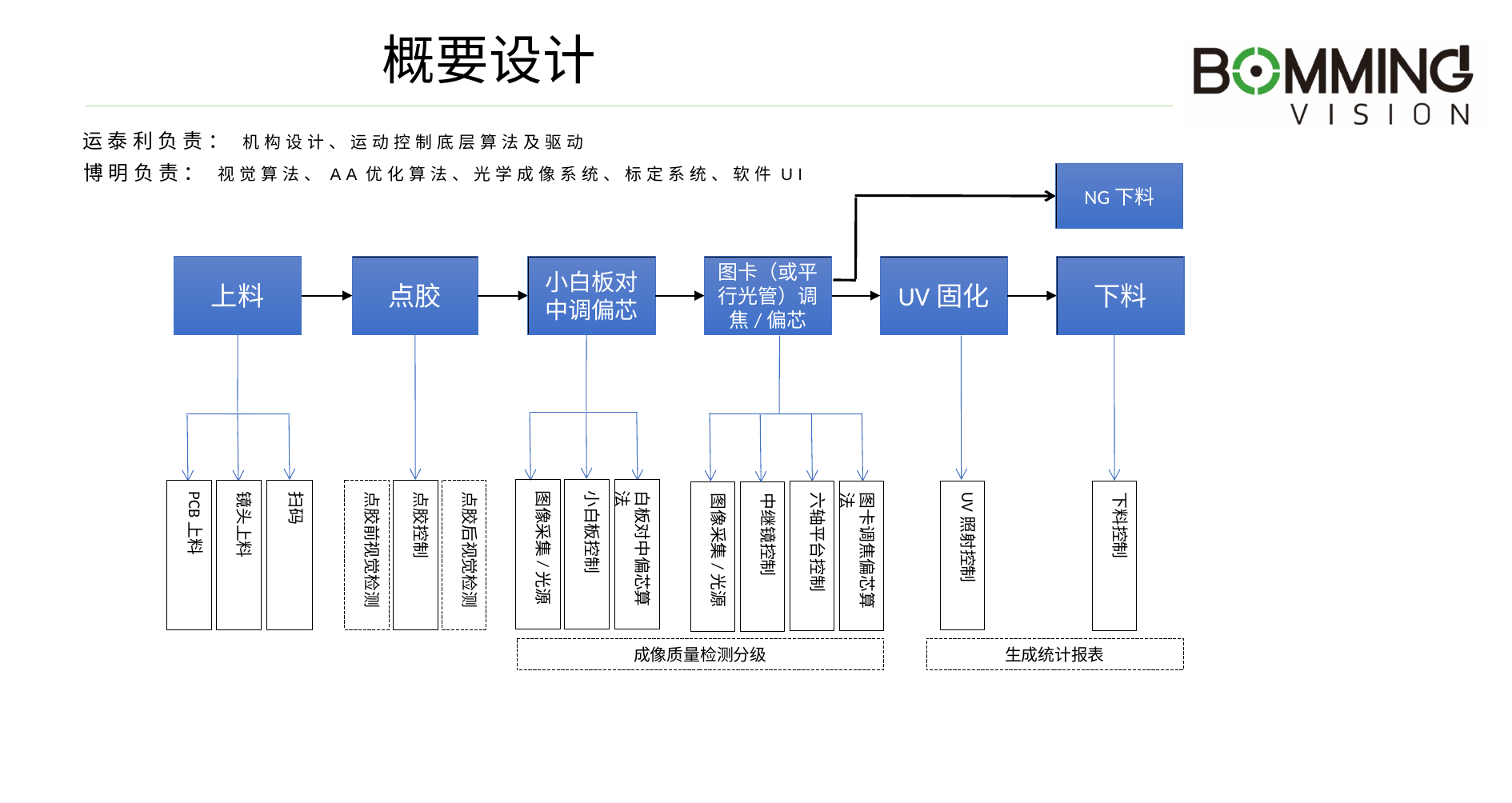

# 概要设计
运泰利负责： 机构设计、运动控制底层算法及驱动
博明负责： 视觉算法、AA优化算法、光学成像系统、标定系统、软件UI
NG下料
上料
点胶
小白板对中调偏芯
图卡（或平行光管）调焦/偏芯
UV固化
下料
图像采集/光源
小白板控制
白板对中偏芯算法
PCB上料
镜头上料
扫码
点胶前视觉检测
点胶控制
点胶后视觉检测
六轴平台控制
图卡调焦偏芯算法
UV照射控制
下料控制
图像采集/光源
中继镜控制
生成统计报表
成像质量检测分级